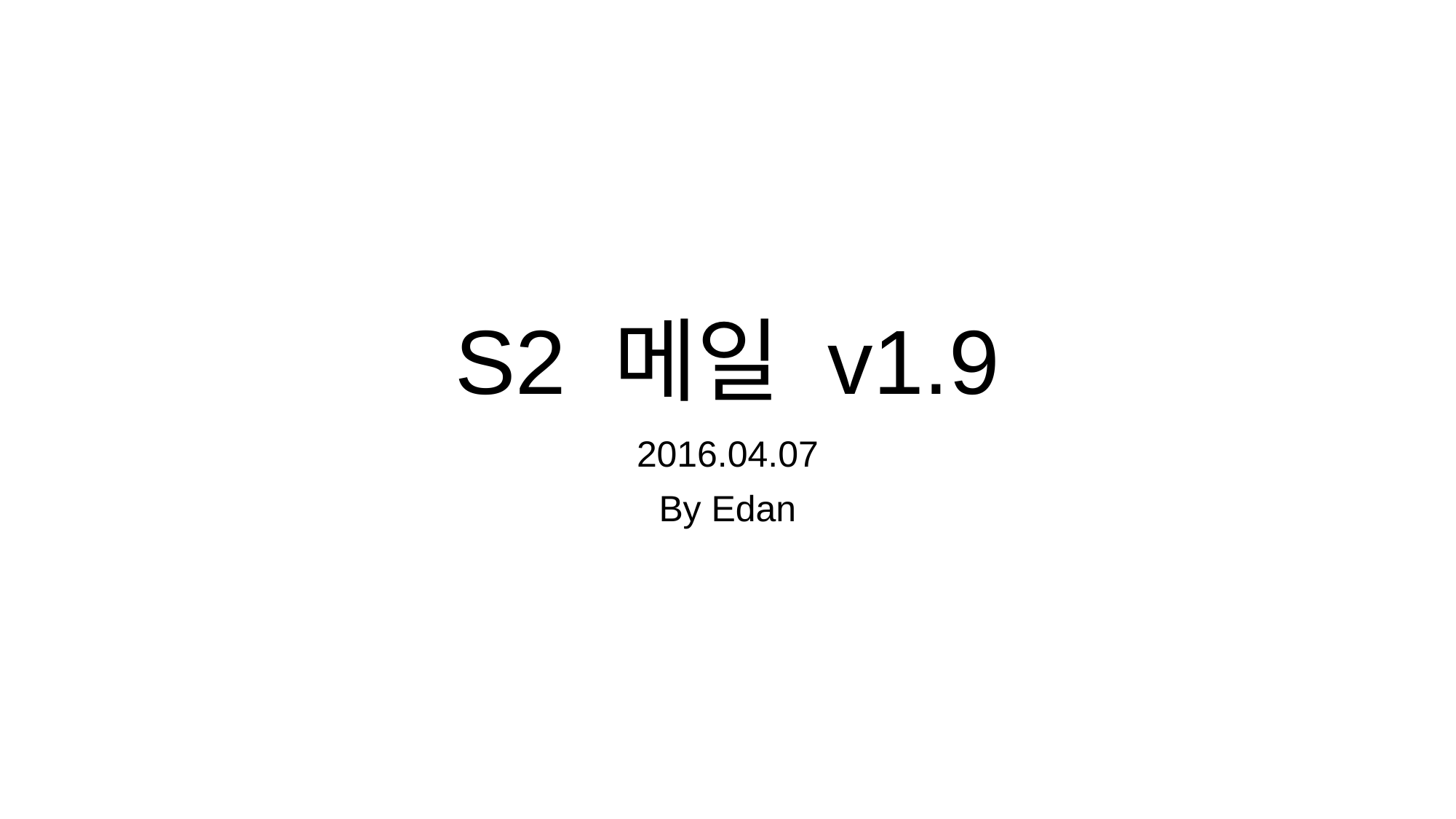

# S2 메일 v1.9
2016.04.07
By Edan